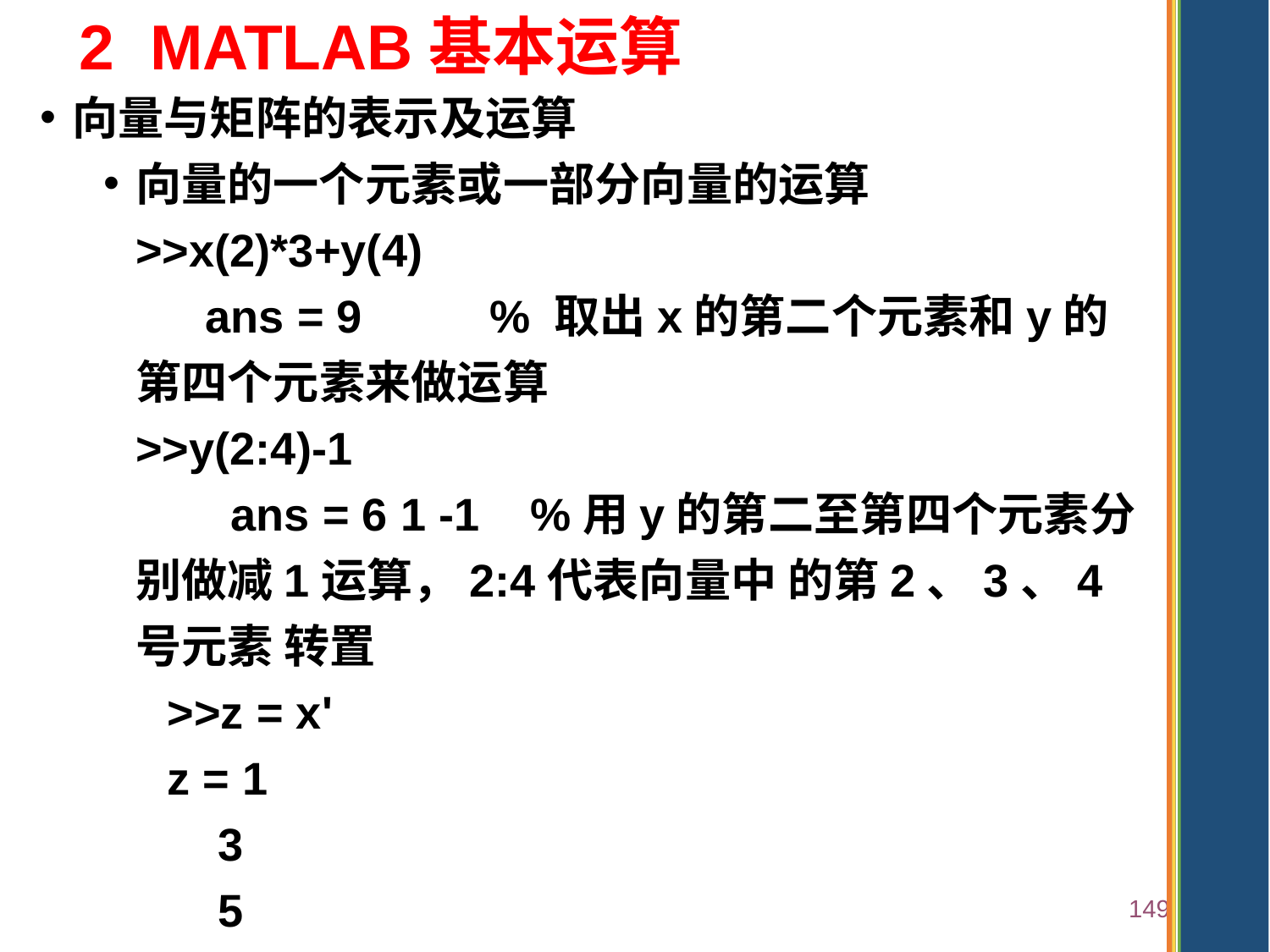

# 2  MATLAB基本运算

向量与矩阵的表示及运算
向量的一个元素或一部分向量的运算
	>>x(2)*3+y(4)
        ans = 9          % 取出x的第二个元素和y的第四个元素来做运算
	>>y(2:4)-1
          ans = 6 1 -1    %用y的第二至第四个元素分别做减1运算，2:4代表向量中 的第2、3、4号元素 转置
>>z = x'
z = 1
    3
    5
    2
149